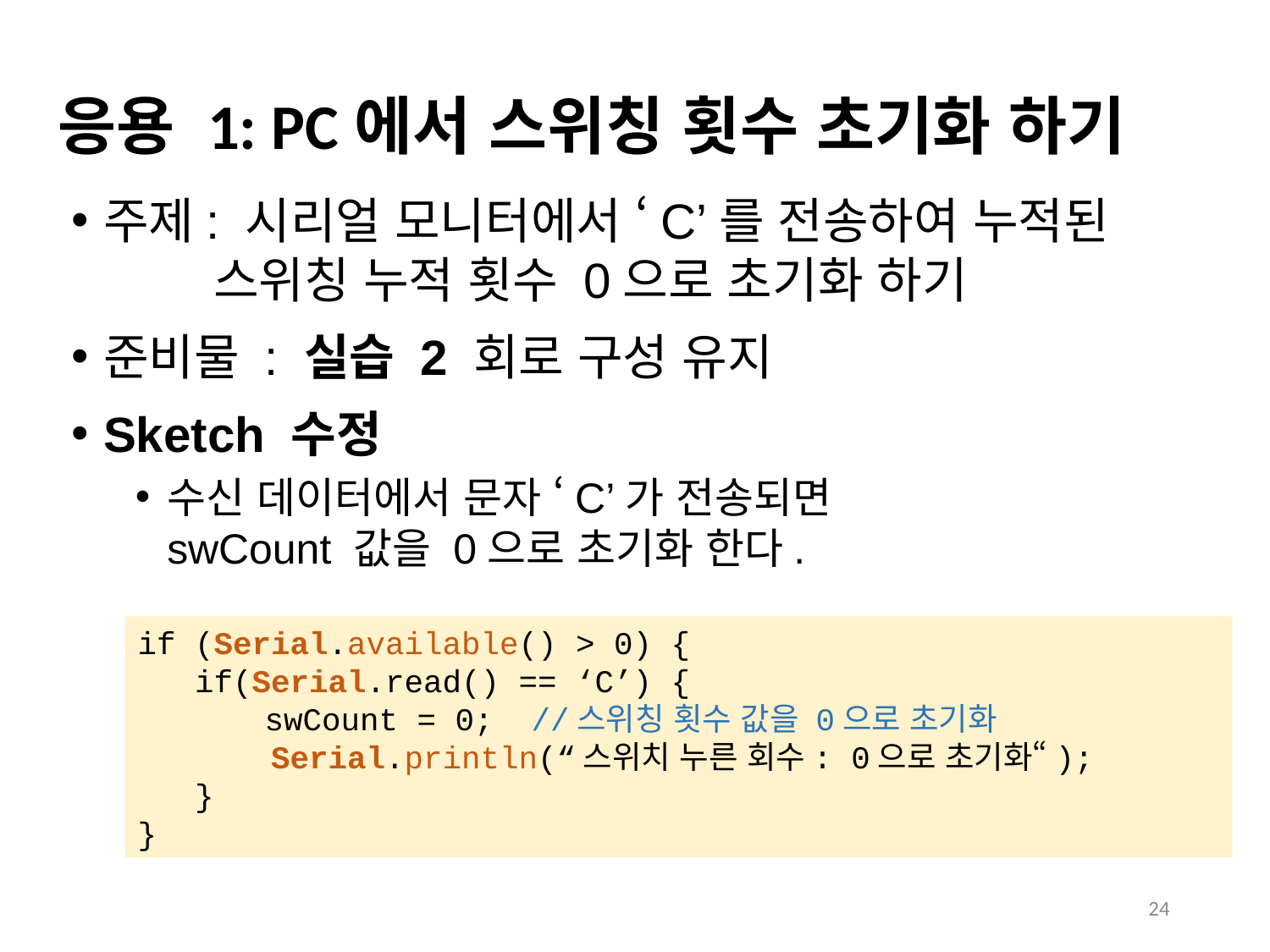

# 응용 1: PC에서 스위칭 횟수 초기화 하기
주제: 시리얼 모니터에서 ‘C’를 전송하여 누적된
        스위칭 누적 횟수 0으로 초기화 하기
준비물 : 실습 2 회로 구성 유지
Sketch 수정
수신 데이터에서 문자 ‘C’가 전송되면
swCount 값을 0으로 초기화 한다.

if (Serial.available() > 0) {
   if(Serial.read() == ‘C’) {
	swCount = 0;  //스위칭 횟수 값을 0으로 초기화
       Serial.println(“스위치 누른 회수: 0으로 초기화“);
   }
}
24